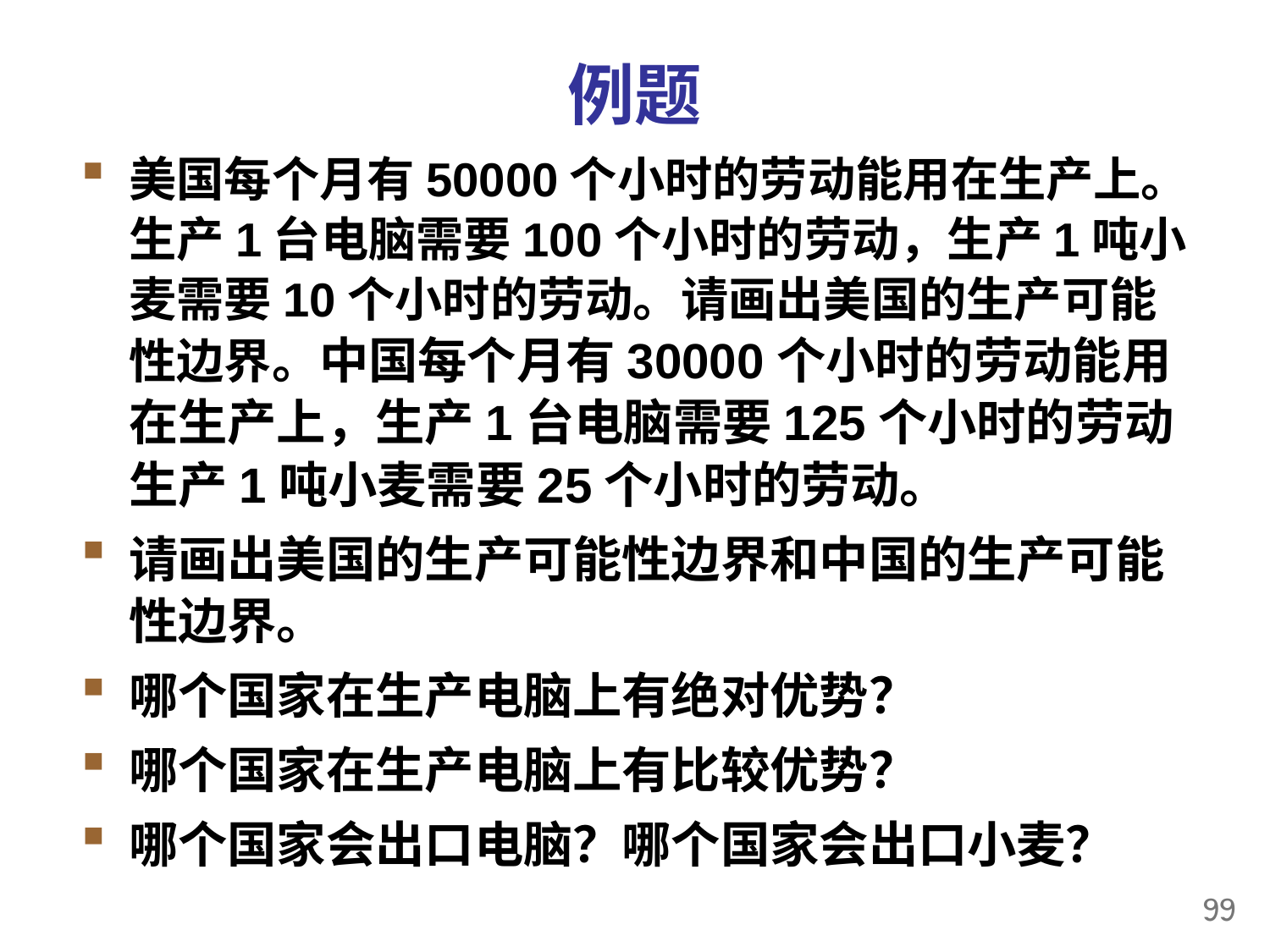

# 例题
美国每个月有50000个小时的劳动能用在生产上。生产1台电脑需要100个小时的劳动，生产1吨小麦需要10个小时的劳动。请画出美国的生产可能性边界。中国每个月有30000个小时的劳动能用在生产上，生产1台电脑需要125个小时的劳动生产1吨小麦需要25个小时的劳动。
请画出美国的生产可能性边界和中国的生产可能性边界。
哪个国家在生产电脑上有绝对优势？
哪个国家在生产电脑上有比较优势？
哪个国家会出口电脑？哪个国家会出口小麦？

99